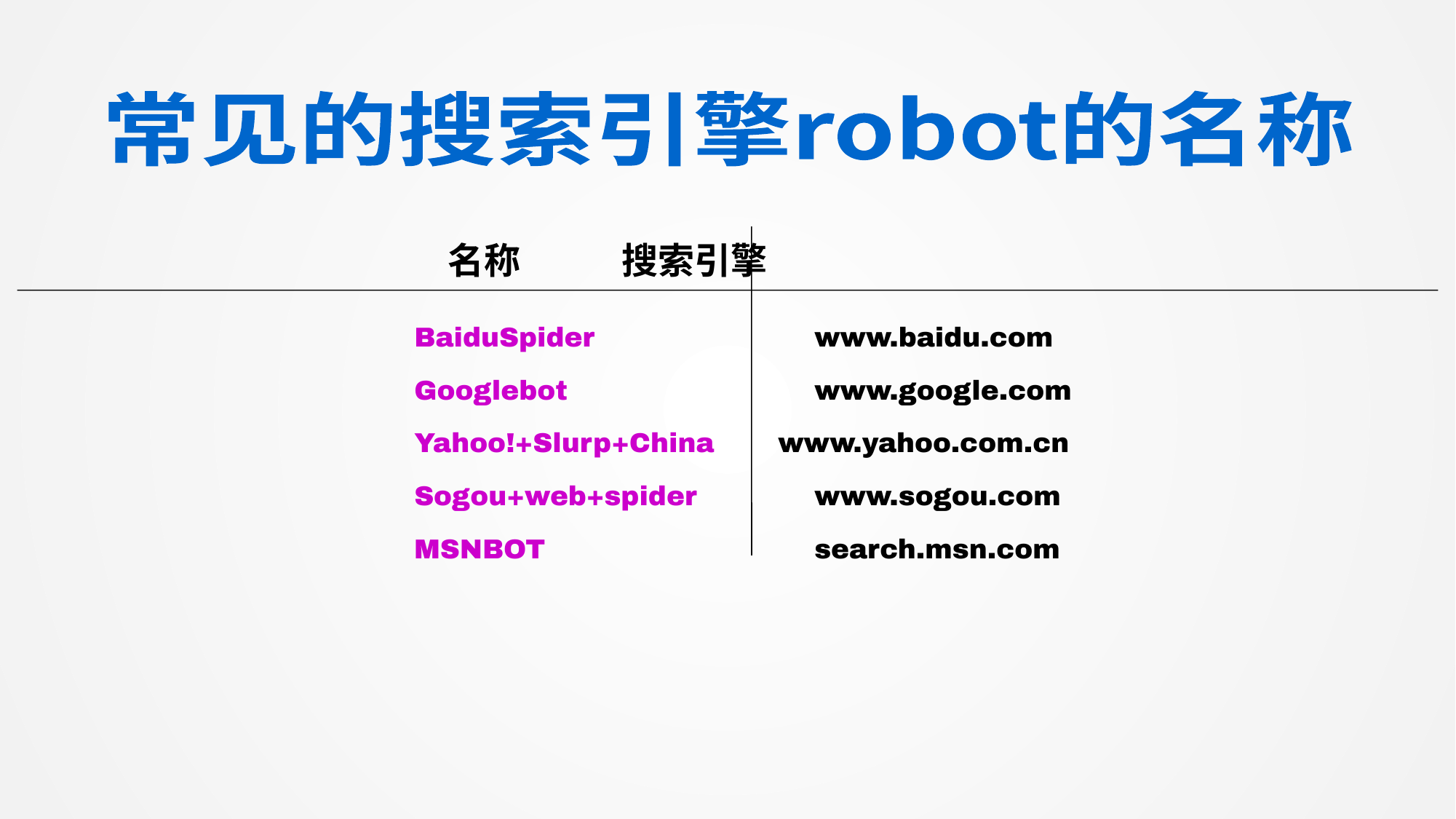

常见的搜索引擎robot的名称

   名称	            搜索引擎

BaiduSpider		        www.baidu.com
Googlebot		        www.google.com
Yahoo!+Slurp+China       www.yahoo.com.cn
Sogou+web+spider	        www.sogou.com
MSNBOT		        search.msn.com